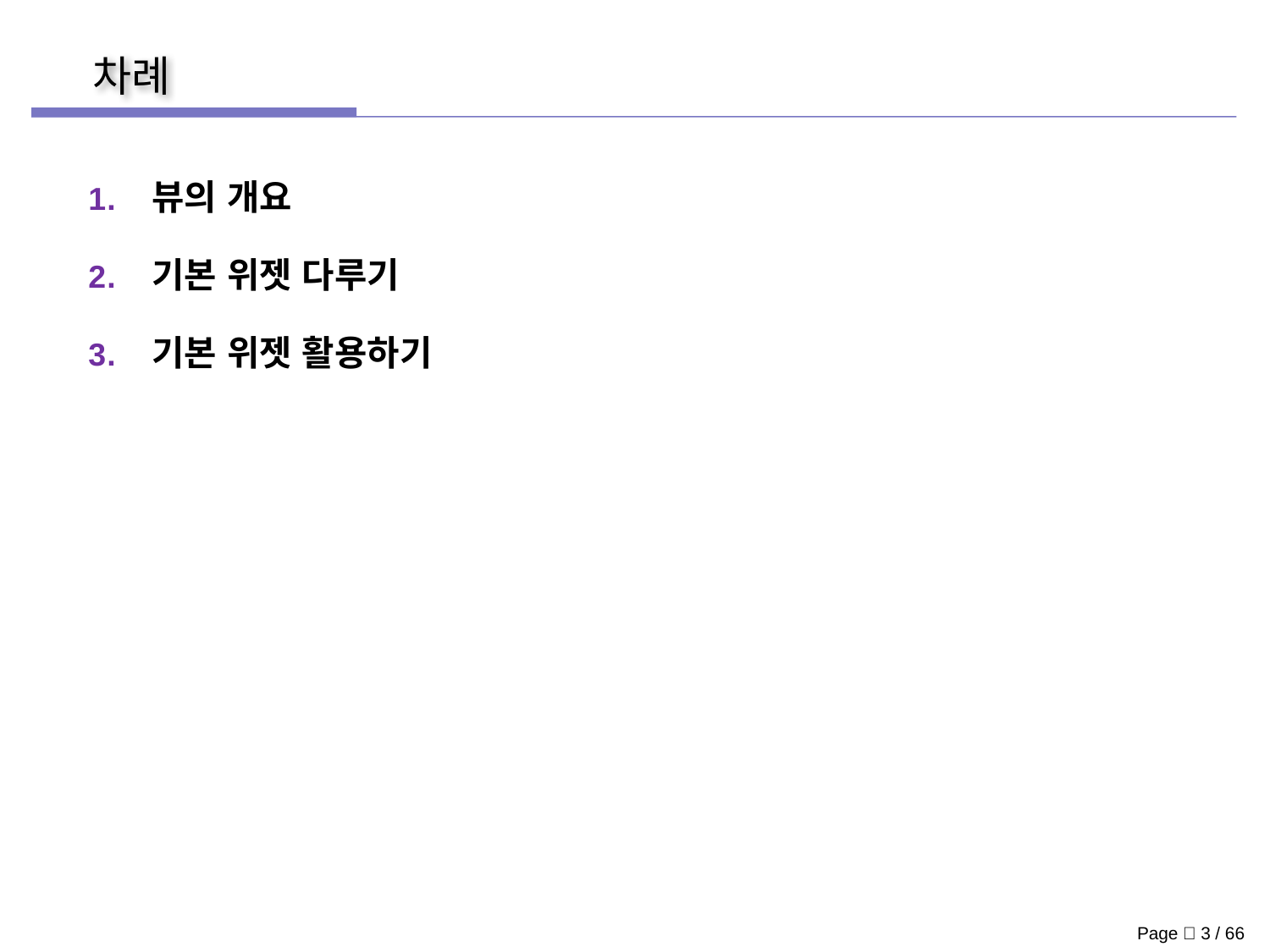

뷰의 개요
기본 위젯 다루기
기본 위젯 활용하기